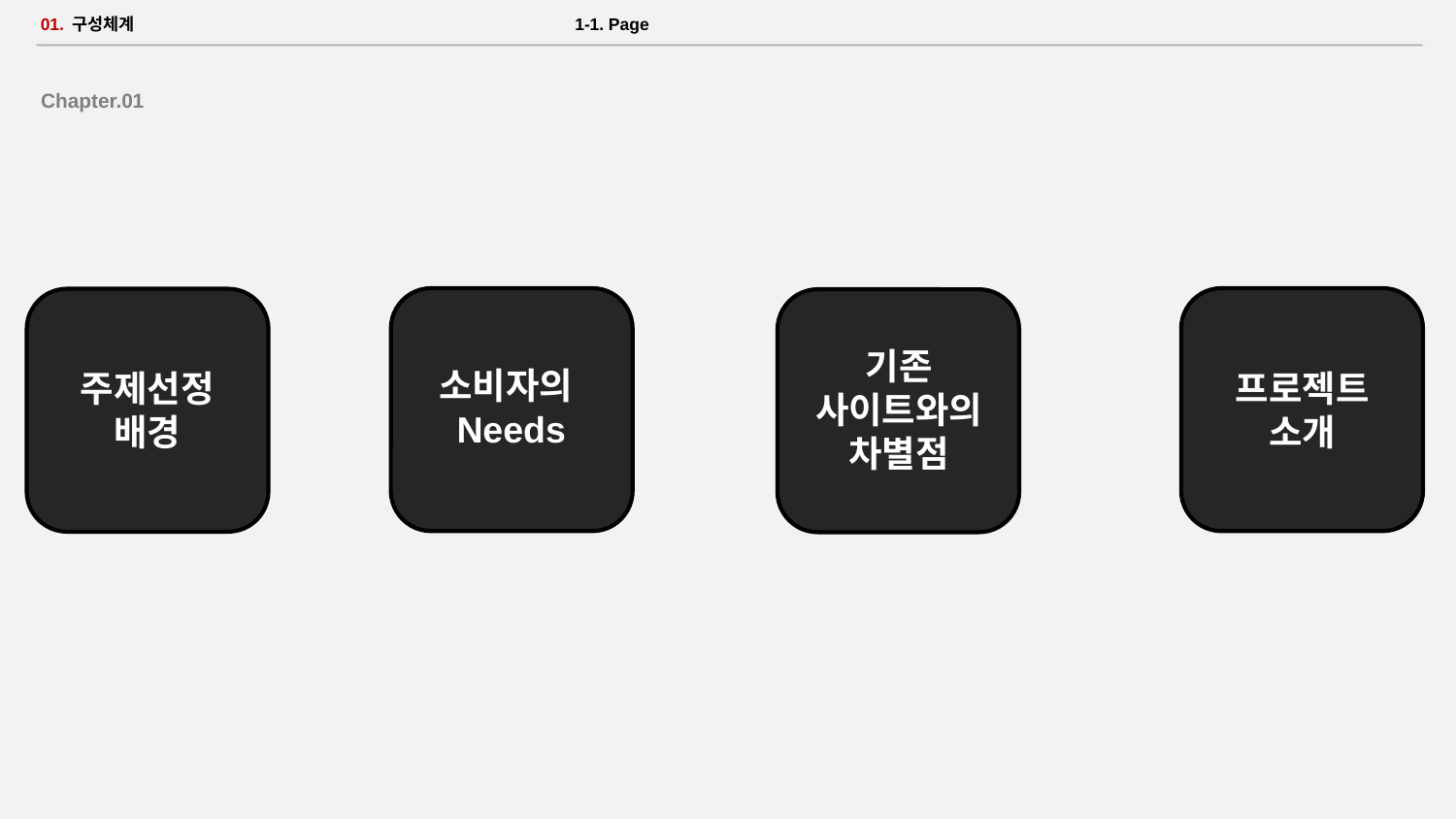

# 01. 구성체계                                                   						                           1-1. Page
Chapter.01

기존 사이트와의 차별점
소비자의
Needs

프로젝트
소개
주제선정 배경